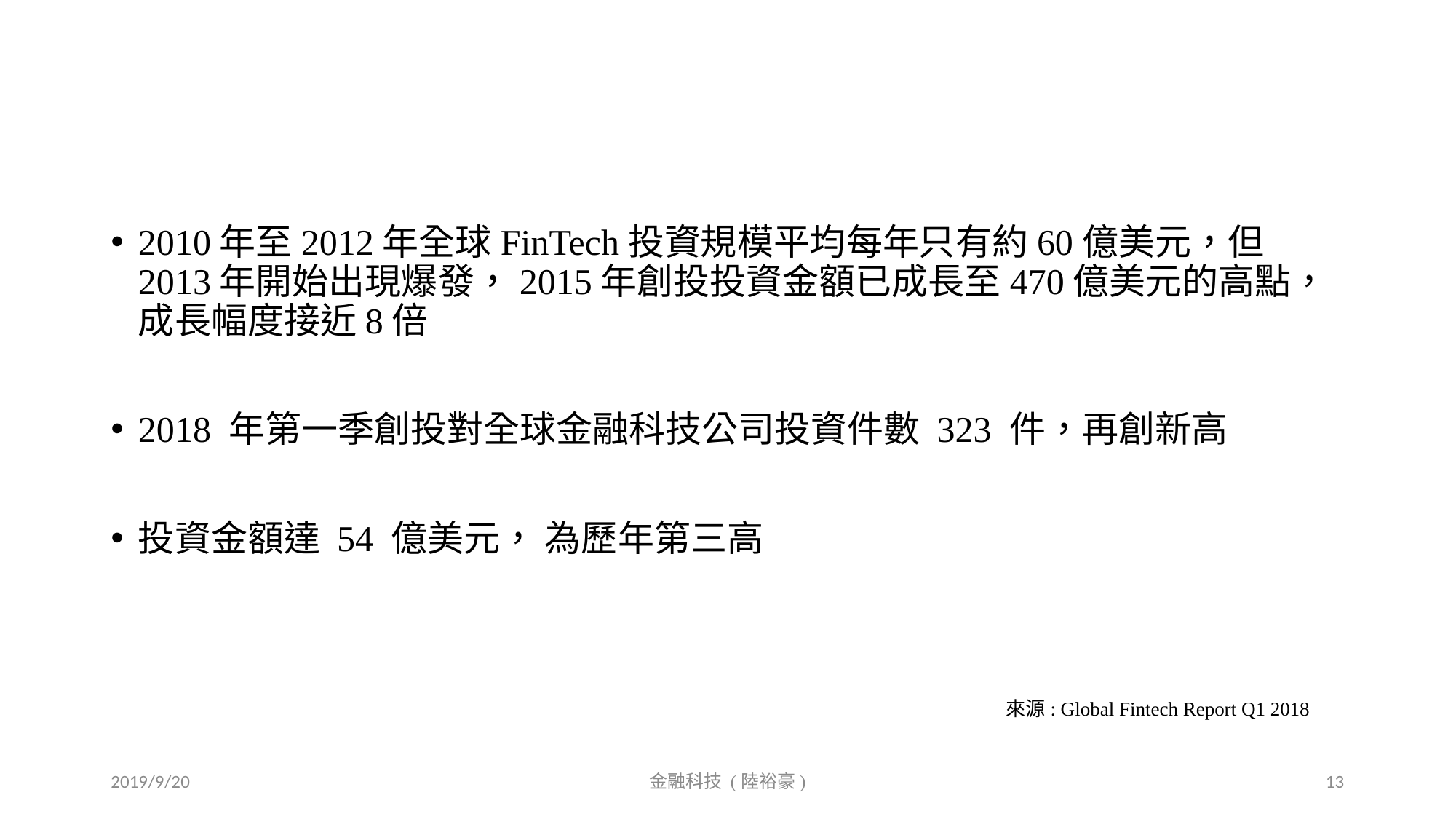

#
2010年至2012年全球FinTech投資規模平均每年只有約60億美元，但2013年開始出現爆發，2015年創投投資金額已成長至470億美元的高點，成長幅度接近8倍

2018 年第一季創投對全球金融科技公司投資件數 323 件，再創新高

投資金額達 54 億美元， 為歷年第三高
來源: Global Fintech Report Q1 2018

2019/9/20
金融科技 (陸裕豪)
13